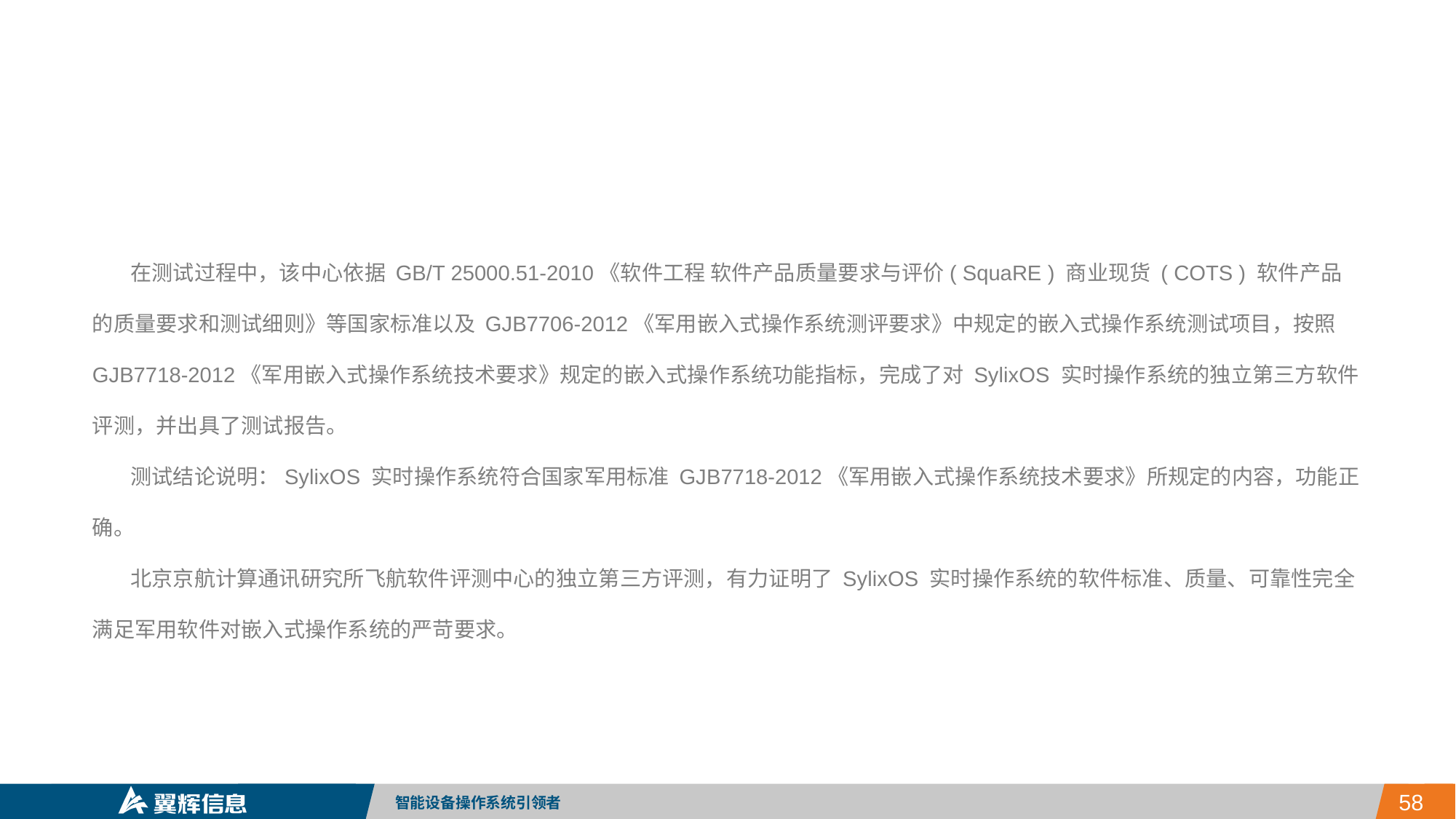

在测试过程中，该中心依据 GB/T 25000.51-2010《软件工程 软件产品质量要求与评价( SquaRE ) 商业现货 ( COTS ) 软件产品的质量要求和测试细则》等国家标准以及 GJB7706-2012《军用嵌入式操作系统测评要求》中规定的嵌入式操作系统测试项目，按照 GJB7718-2012《军用嵌入式操作系统技术要求》规定的嵌入式操作系统功能指标，完成了对 SylixOS 实时操作系统的独立第三方软件评测，并出具了测试报告。
       测试结论说明：SylixOS 实时操作系统符合国家军用标准 GJB7718-2012《军用嵌入式操作系统技术要求》所规定的内容，功能正确。
       北京京航计算通讯研究所飞航软件评测中心的独立第三方评测，有力证明了 SylixOS 实时操作系统的软件标准、质量、可靠性完全满足军用软件对嵌入式操作系统的严苛要求。